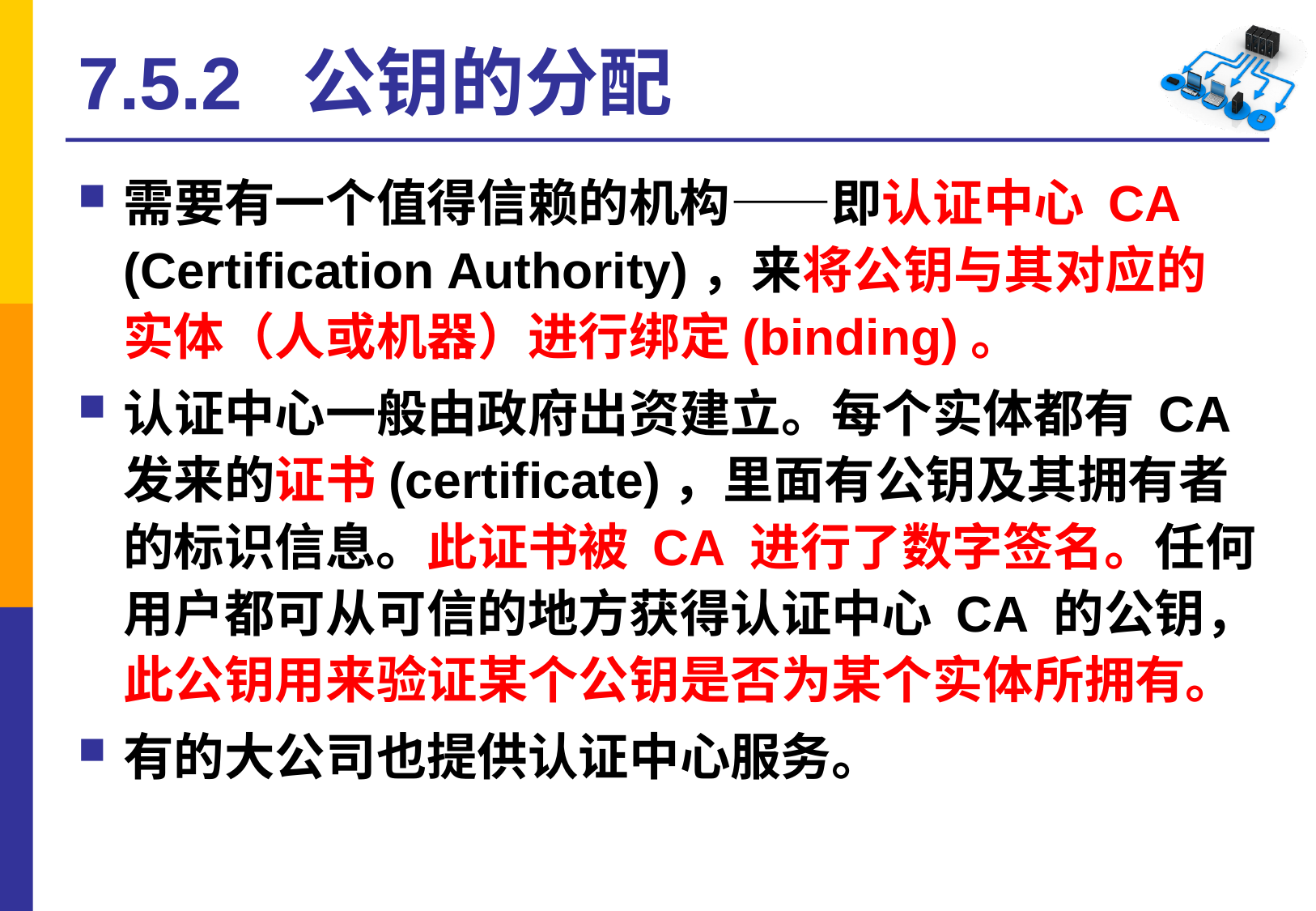

# 7.5.2  公钥的分配
需要有一个值得信赖的机构——即认证中心 CA (Certification Authority)，来将公钥与其对应的实体（人或机器）进行绑定(binding)。
认证中心一般由政府出资建立。每个实体都有 CA  发来的证书(certificate)，里面有公钥及其拥有者的标识信息。此证书被 CA 进行了数字签名。任何用户都可从可信的地方获得认证中心 CA 的公钥，此公钥用来验证某个公钥是否为某个实体所拥有。
有的大公司也提供认证中心服务。